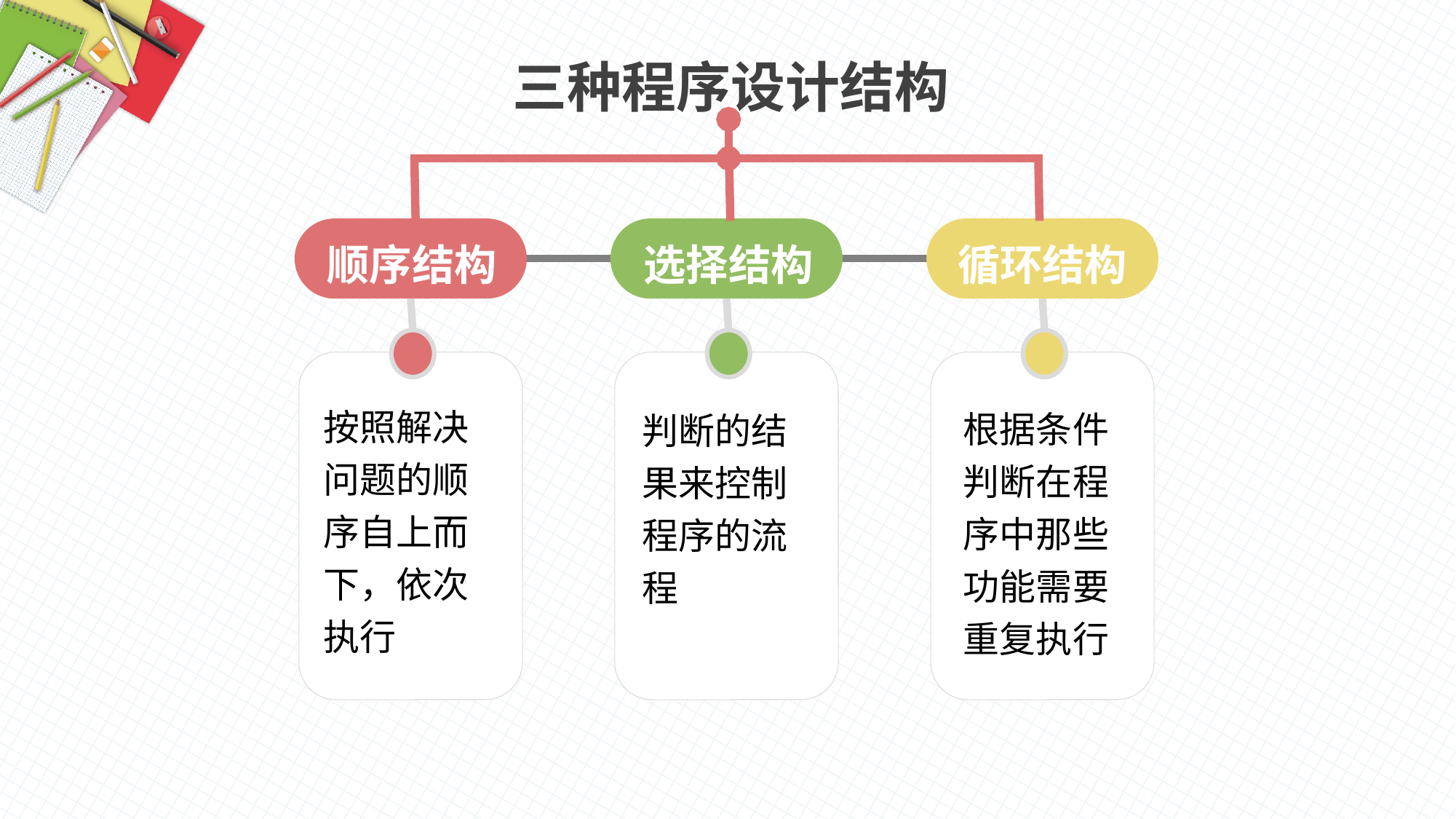

三种程序设计结构

顺序结构
选择结构
循环结构
按照解决问题的顺序自上而下，依次执行
根据条件判断在程序中那些功能需要重复执行
判断的结果来控制程序的流程